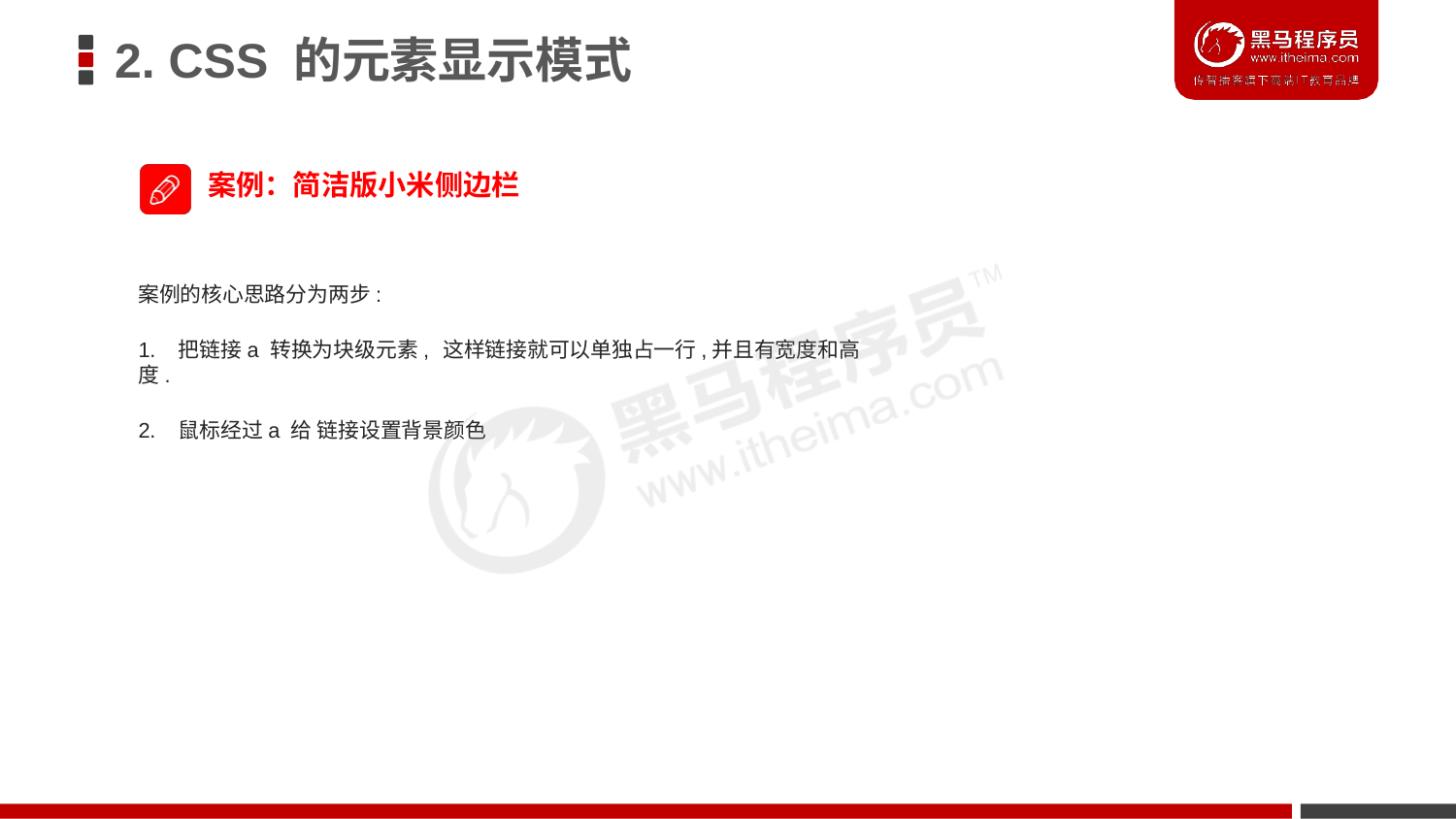

# 2. CSS 的元素显示模式

案例：简洁版小米侧边栏

案例的核心思路分为两步:

1.   把链接a 转换为块级元素, 这样链接就可以单独占一行,并且有宽度和高度.

2.   鼠标经过a 给 链接设置背景颜色